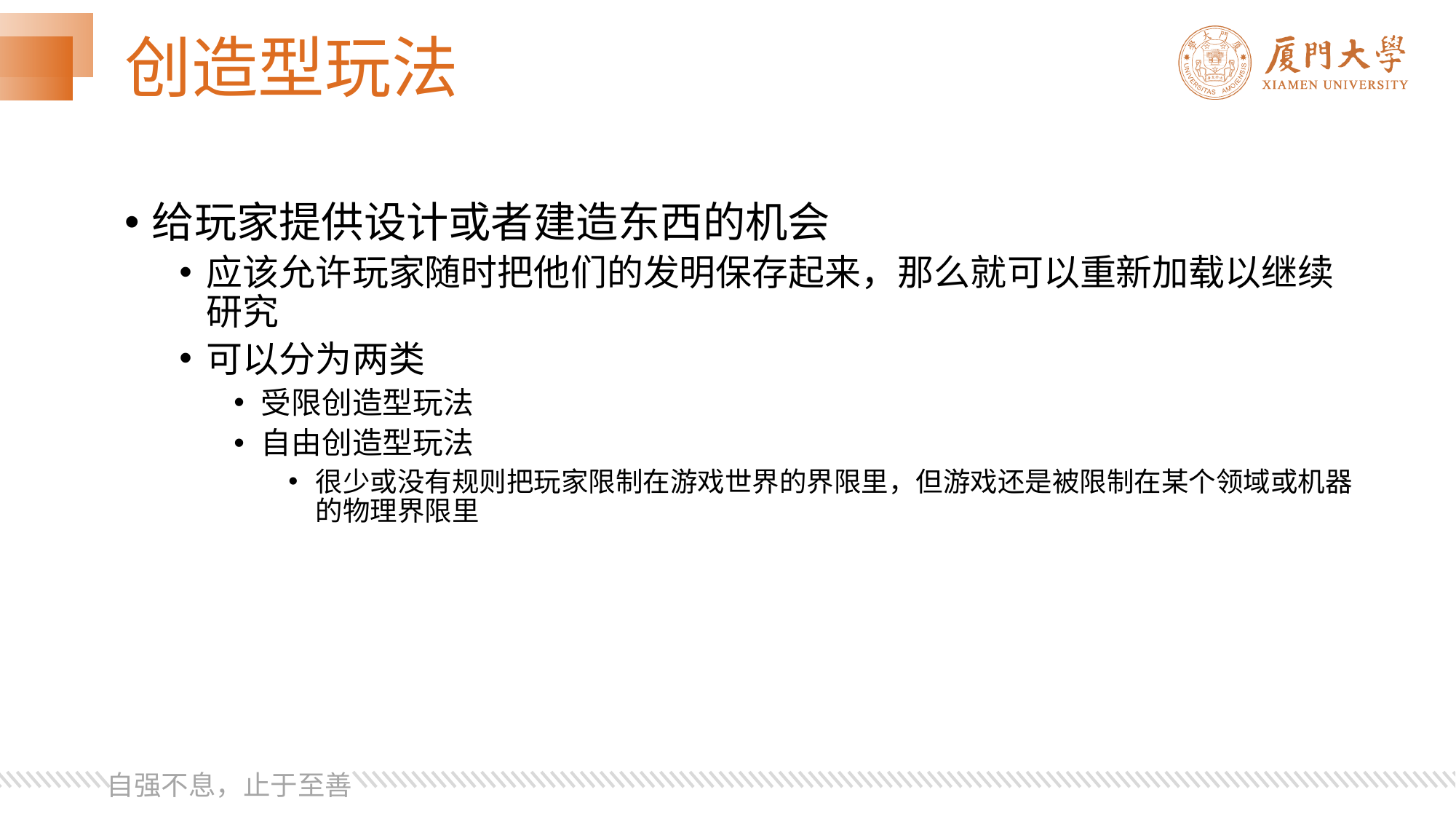

# 创造型玩法
给玩家提供设计或者建造东西的机会
应该允许玩家随时把他们的发明保存起来，那么就可以重新加载以继续研究
可以分为两类
受限创造型玩法
自由创造型玩法
很少或没有规则把玩家限制在游戏世界的界限里，但游戏还是被限制在某个领域或机器的物理界限里